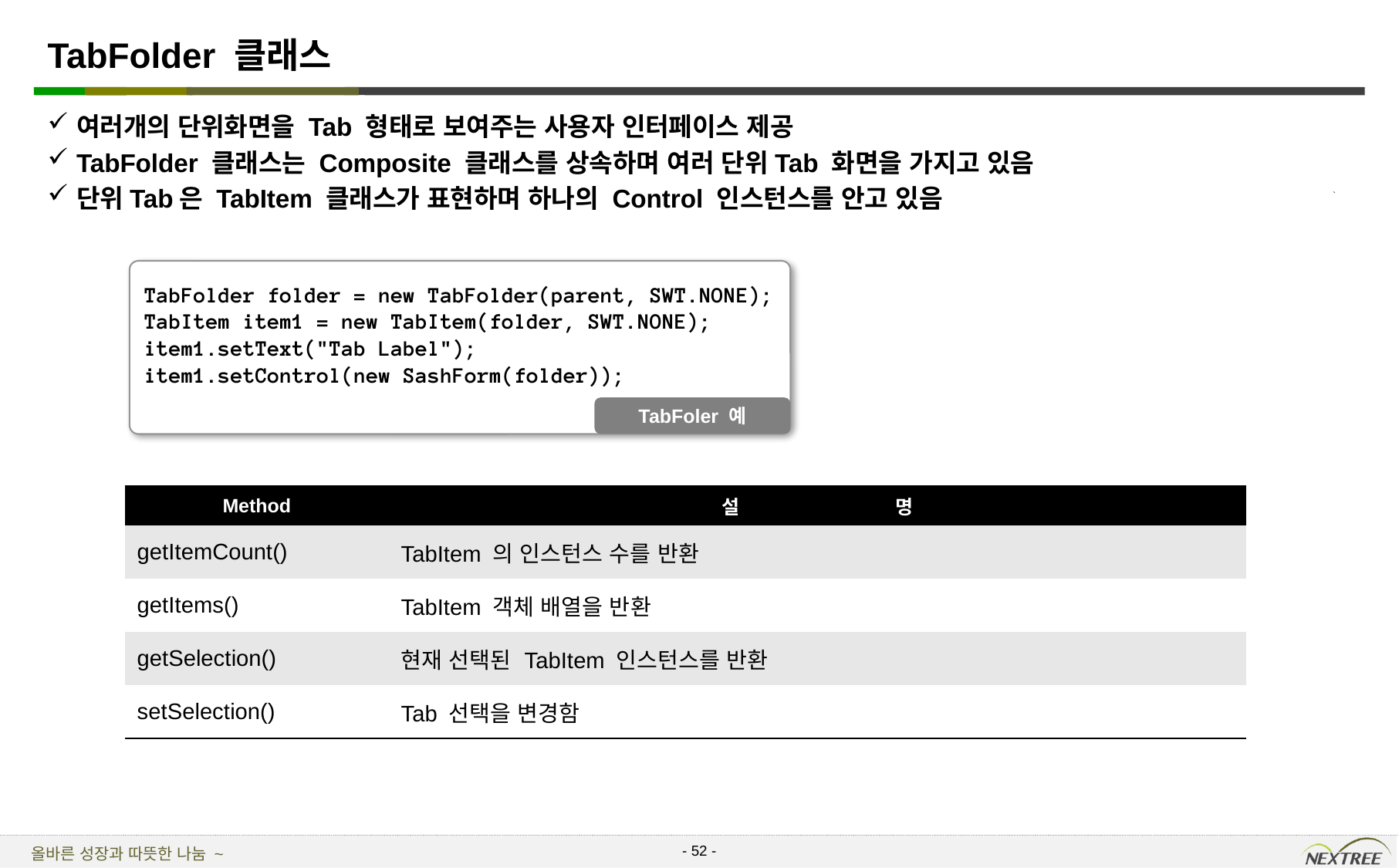

# TabFolder 클래스
여러개의 단위화면을 Tab 형태로 보여주는 사용자 인터페이스 제공
TabFolder 클래스는 Composite 클래스를 상속하며 여러 단위Tab 화면을 가지고 있음
단위Tab은 TabItem 클래스가 표현하며 하나의 Control 인스턴스를 안고 있음
TabFolder folder = new TabFolder(parent, SWT.NONE);
TabItem item1 = new TabItem(folder, SWT.NONE);
item1.setText("Tab Label");
item1.setControl(new SashForm(folder));

TabFoler 예
| Method | 설 명 |
| --- | --- |
| getItemCount() | TabItem 의 인스턴스 수를 반환 |
| getItems() | TabItem 객체 배열을 반환 |
| getSelection() | 현재 선택된 TabItem 인스턴스를 반환 |
| setSelection() | Tab 선택을 변경함 |